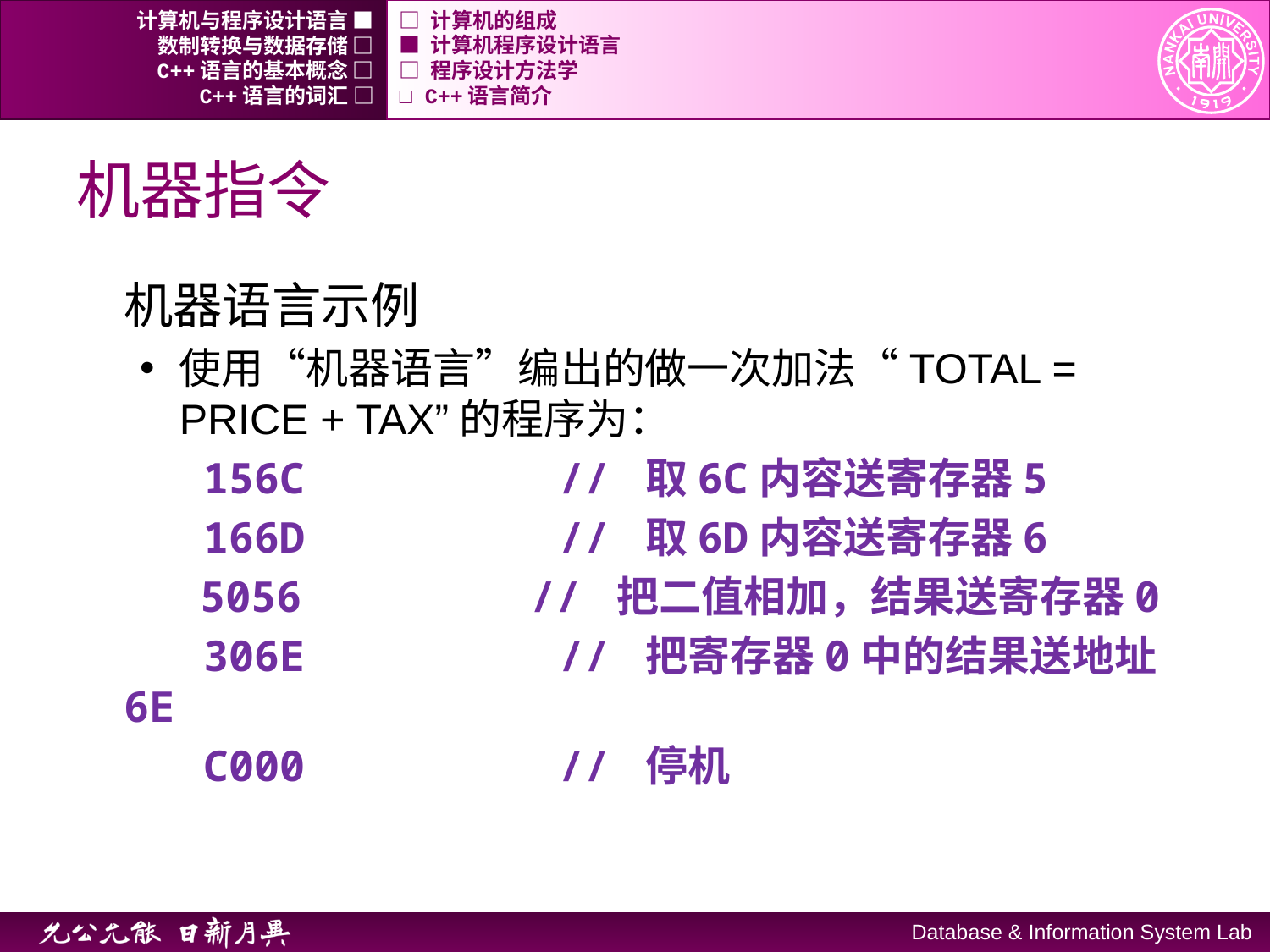

计算机与程序设计语言 ■
□ 计算机的组成
数制转换与数据存储 □
■ 计算机程序设计语言
C++语言的基本概念 □
□ 程序设计方法学
C++语言的词汇 □
□ C++语言简介
# 机器指令
机器语言示例
使用“机器语言”编出的做一次加法“TOTAL = PRICE + TAX”的程序为：
     156C          // 取6C内容送寄存器5
     166D          // 取6D内容送寄存器6
	   5056    	 // 把二值相加，结果送寄存器0
     306E          // 把寄存器0中的结果送地址6E
     C000          // 停机